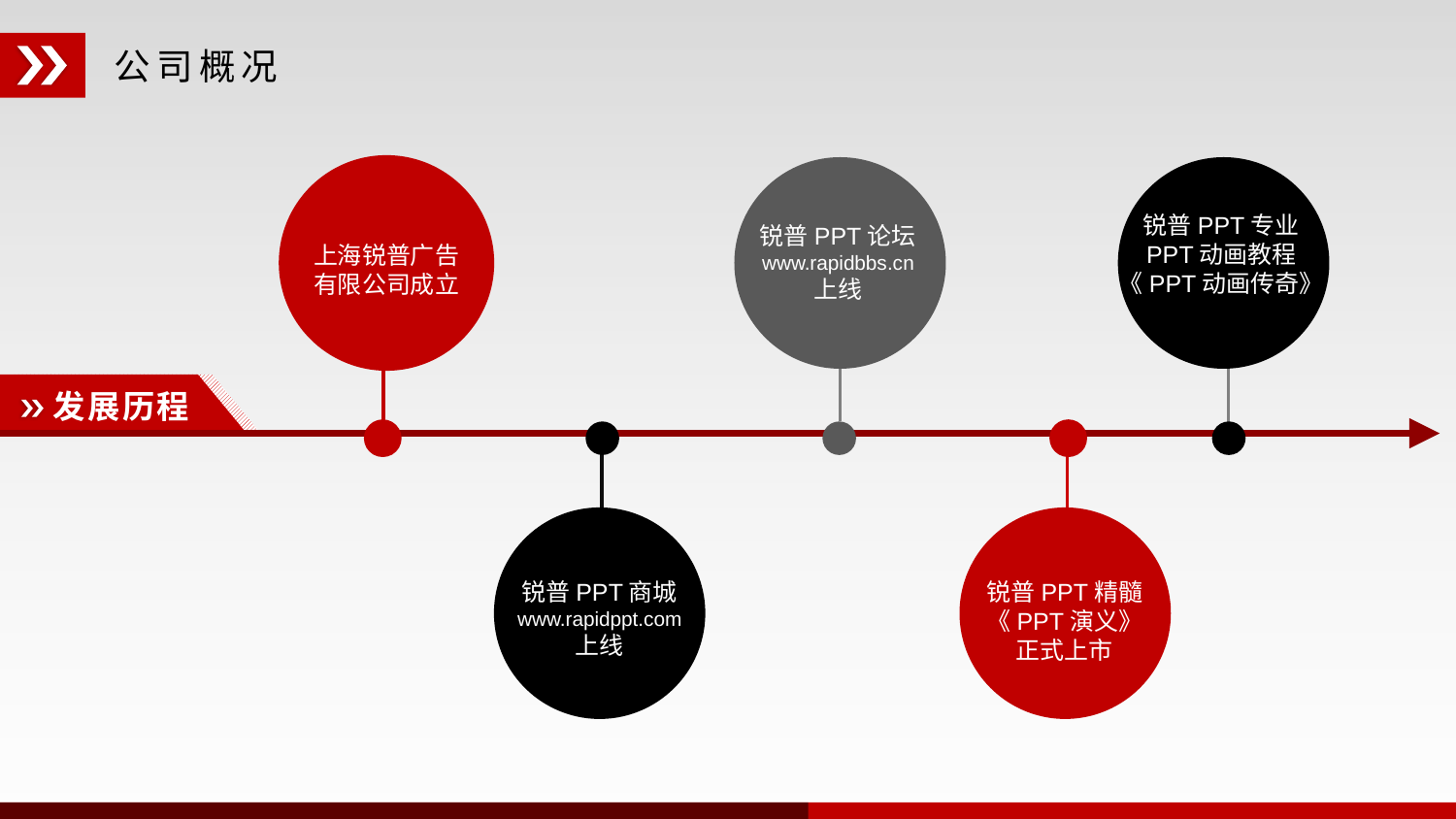

公司概况

上海锐普广告
有限公司成立

锐普PPT论坛
www.rapidbbs.cn
上线

锐普PPT专业
PPT动画教程
《PPT动画传奇》

发展历程

锐普PPT商城
www.rapidppt.com
上线

锐普PPT精髓
《PPT演义》
正式上市